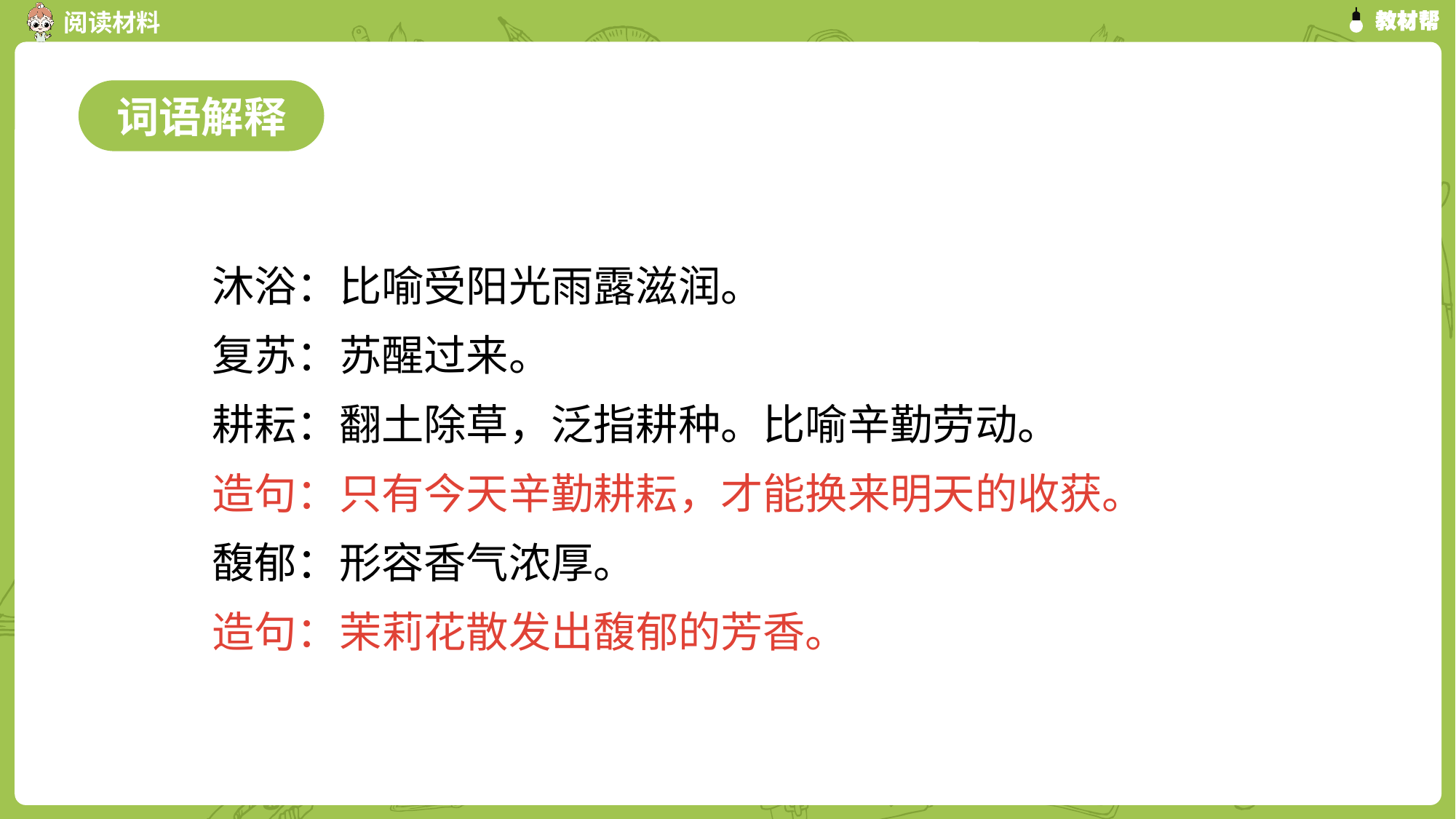

词语解释
沐浴：比喻受阳光雨露滋润。
复苏：苏醒过来。
耕耘：翻土除草，泛指耕种。比喻辛勤劳动。
造句：只有今天辛勤耕耘，才能换来明天的收获。
馥郁：形容香气浓厚。
造句：茉莉花散发出馥郁的芳香。